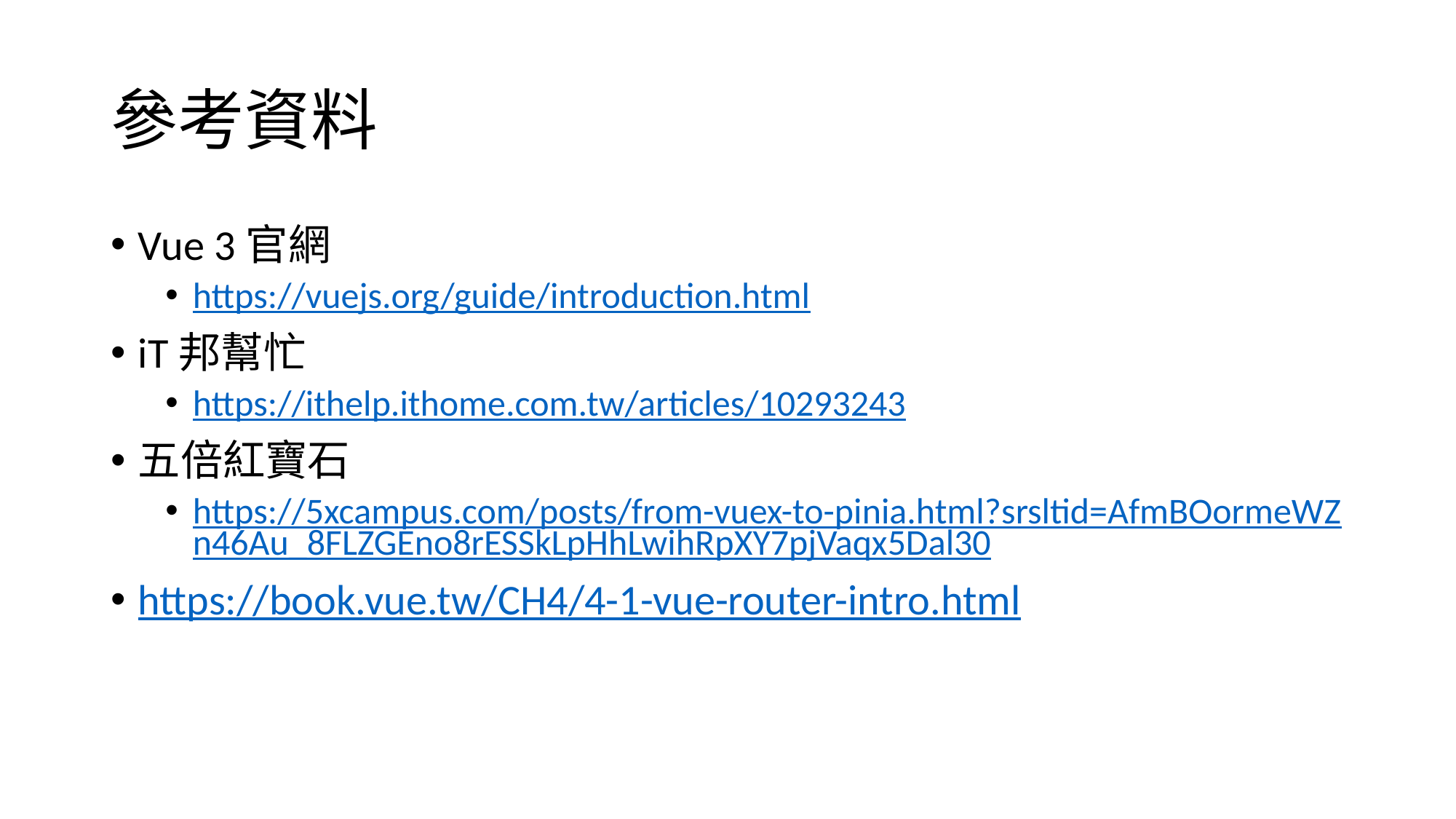

# 參考資料
Vue 3官網
https://vuejs.org/guide/introduction.html
iT邦幫忙
https://ithelp.ithome.com.tw/articles/10293243
五倍紅寶石
https://5xcampus.com/posts/from-vuex-to-pinia.html?srsltid=AfmBOormeWZn46Au_8FLZGEno8rESSkLpHhLwihRpXY7pjVaqx5Dal30
https://book.vue.tw/CH4/4-1-vue-router-intro.html